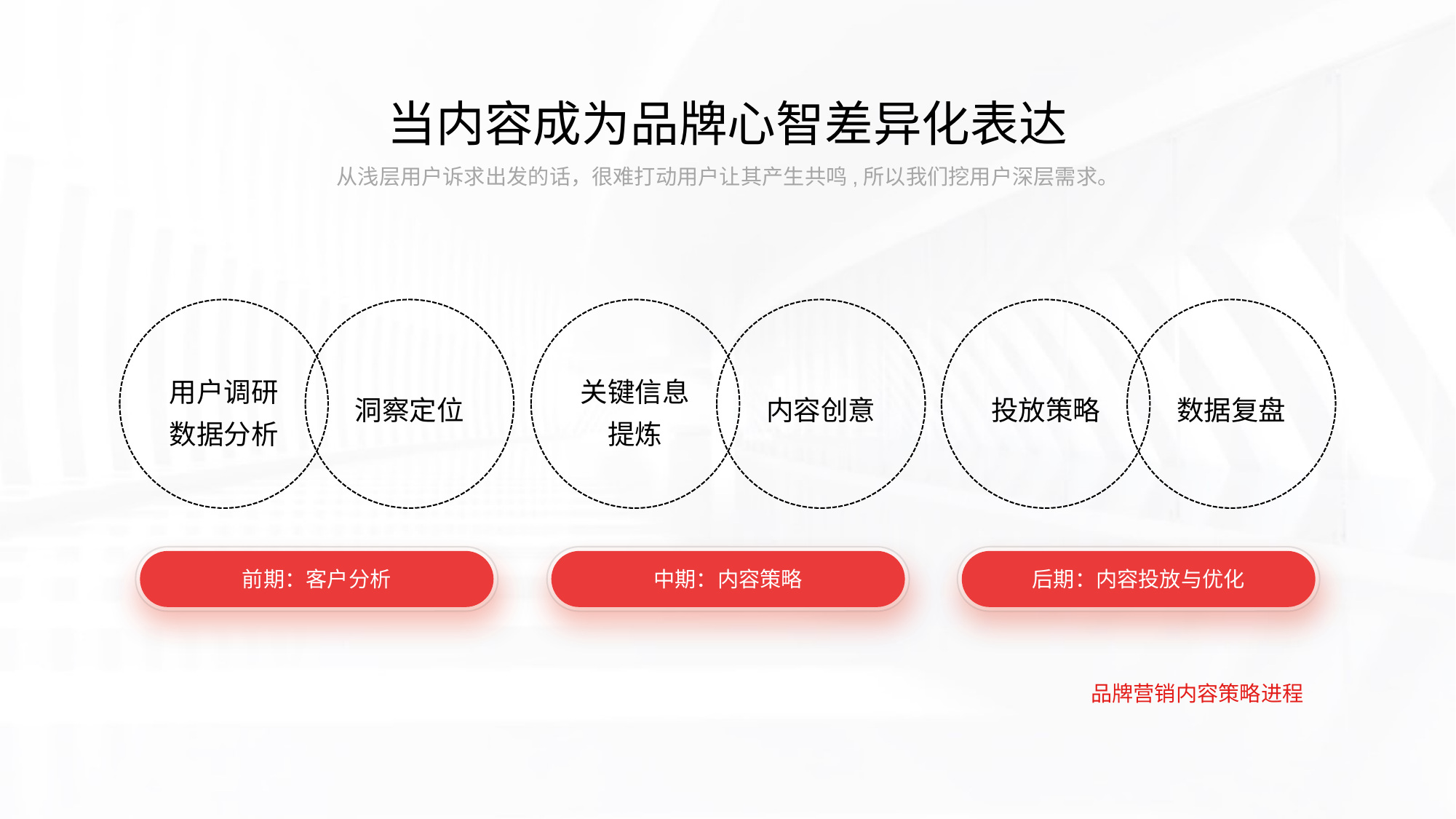

当内容成为品牌心智差异化表达
从浅层用户诉求出发的话，很难打动用户让其产生共鸣,所以我们挖用户深层需求。

用户调研
数据分析
关键信息
提炼
洞察定位
内容创意
投放策略
数据复盘

前期：客户分析
中期：内容策略
后期：内容投放与优化
品牌营销内容策略进程